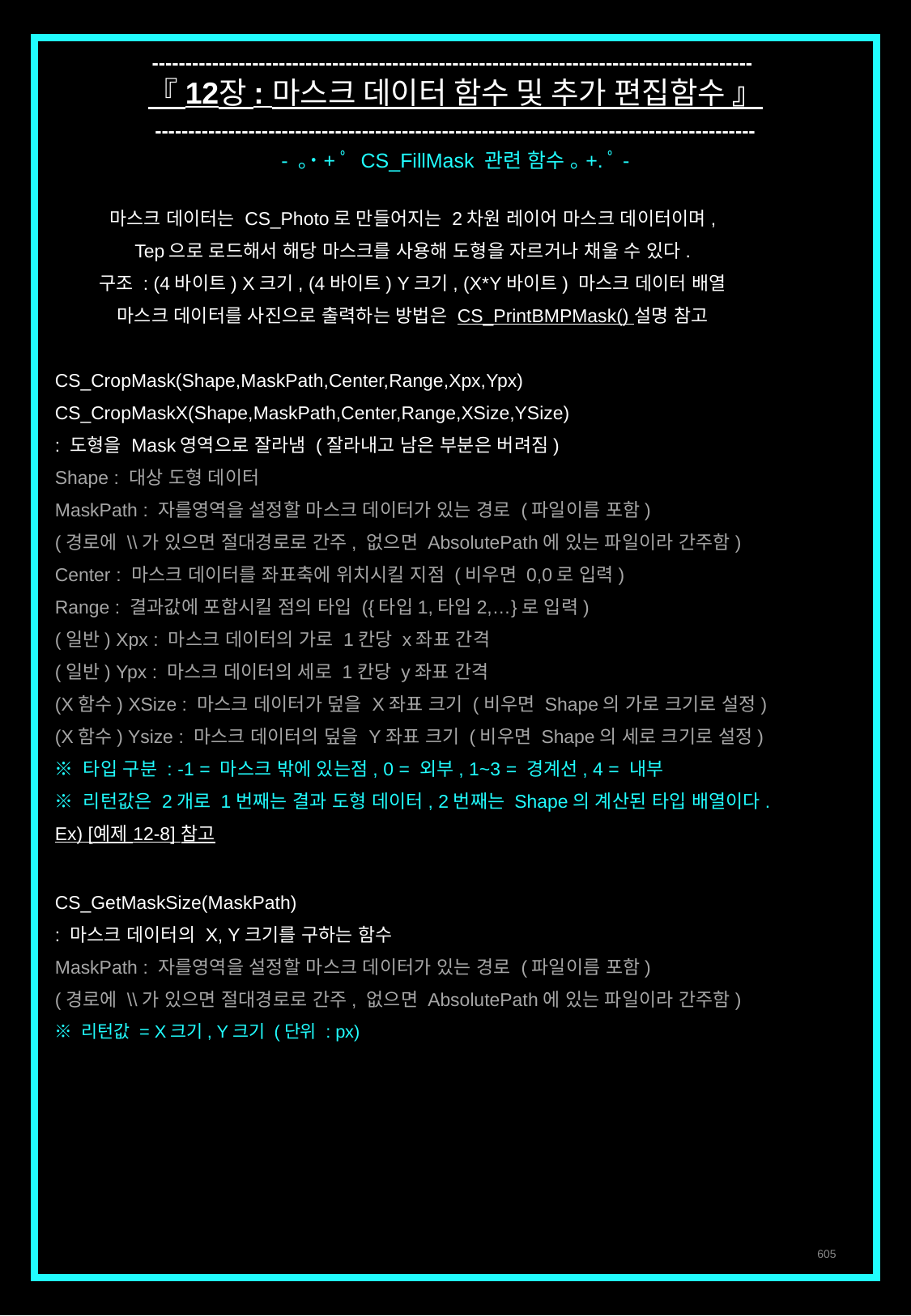

------------------------------------------------------------------------------------------
『 12장 : 마스크 데이터 함수 및 추가 편집함수 』
------------------------------------------------------------------------------------------
- ｡˙+ﾟ CS_FillMask 관련 함수 ｡+.ﾟ-

마스크 데이터는 CS_Photo로 만들어지는 2차원 레이어 마스크 데이터이며,
Tep으로 로드해서 해당 마스크를 사용해 도형을 자르거나 채울 수 있다.
구조 : (4바이트) X크기, (4바이트) Y크기, (X*Y바이트) 마스크 데이터 배열
마스크 데이터를 사진으로 출력하는 방법은 CS_PrintBMPMask() 설명 참고

CS_CropMask(Shape,MaskPath,Center,Range,Xpx,Ypx)
CS_CropMaskX(Shape,MaskPath,Center,Range,XSize,YSize)
: 도형을 Mask영역으로 잘라냄 (잘라내고 남은 부분은 버려짐)
Shape : 대상 도형 데이터
MaskPath : 자를영역을 설정할 마스크 데이터가 있는 경로 (파일이름 포함)
(경로에 \\가 있으면 절대경로로 간주, 없으면 AbsolutePath에 있는 파일이라 간주함)
Center : 마스크 데이터를 좌표축에 위치시킬 지점 (비우면 0,0로 입력)
Range : 결과값에 포함시킬 점의 타입 ({타입1,타입2,…}로 입력)
(일반) Xpx : 마스크 데이터의 가로 1칸당 x좌표 간격
(일반) Ypx : 마스크 데이터의 세로 1칸당 y좌표 간격
(X함수) XSize : 마스크 데이터가 덮을 X좌표 크기 (비우면 Shape의 가로 크기로 설정)
(X함수) Ysize : 마스크 데이터의 덮을 Y좌표 크기 (비우면 Shape의 세로 크기로 설정)
※ 타입 구분 : -1 = 마스크 밖에 있는점, 0 = 외부, 1~3 = 경계선, 4 = 내부
※ 리턴값은 2개로 1번째는 결과 도형 데이터, 2번째는 Shape의 계산된 타입 배열이다.
Ex) [예제 12-8] 참고

CS_GetMaskSize(MaskPath)
: 마스크 데이터의 X, Y크기를 구하는 함수
MaskPath : 자를영역을 설정할 마스크 데이터가 있는 경로 (파일이름 포함)
(경로에 \\가 있으면 절대경로로 간주, 없으면 AbsolutePath에 있는 파일이라 간주함)
※ 리턴값 = X크기, Y크기 (단위 : px)

605